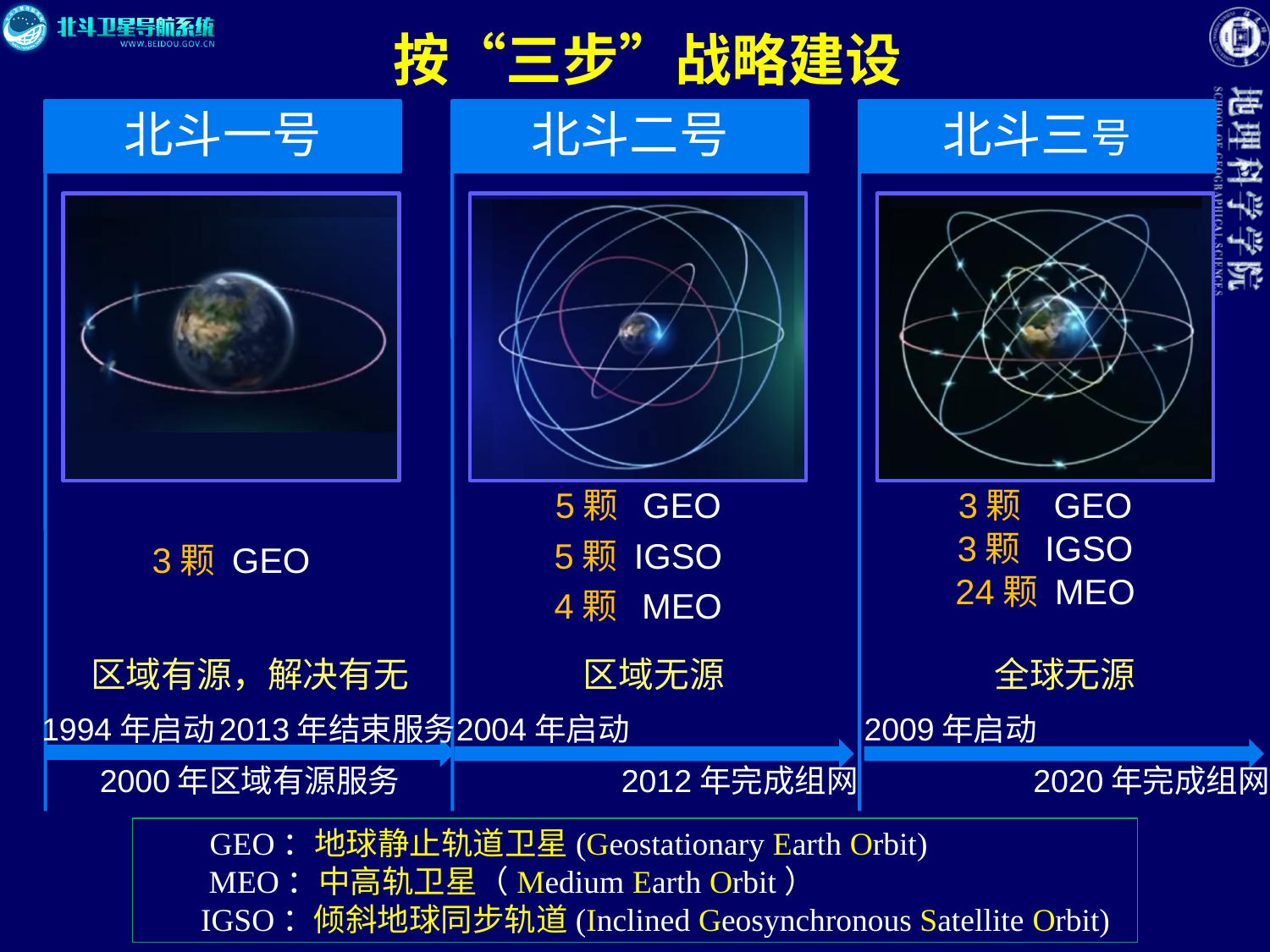

按“三步”战略建设

3颗 GEO
北斗一号
5颗  GEO
5颗 IGSO
4颗  MEO
北斗二号
3颗   GEO
3颗  IGSO
24颗 MEO
北斗三号
区域有源，解决有无
区域无源
全球无源
1994年启动
2013年结束服务

2000年区域有源服务
2004年启动

2012年完成组网
2009年启动

2020年完成组网
 GEO：地球静止轨道卫星(Geostationary Earth Orbit)
 MEO：中高轨卫星（Medium Earth Orbit）
IGSO：倾斜地球同步轨道(Inclined Geosynchronous Satellite Orbit)